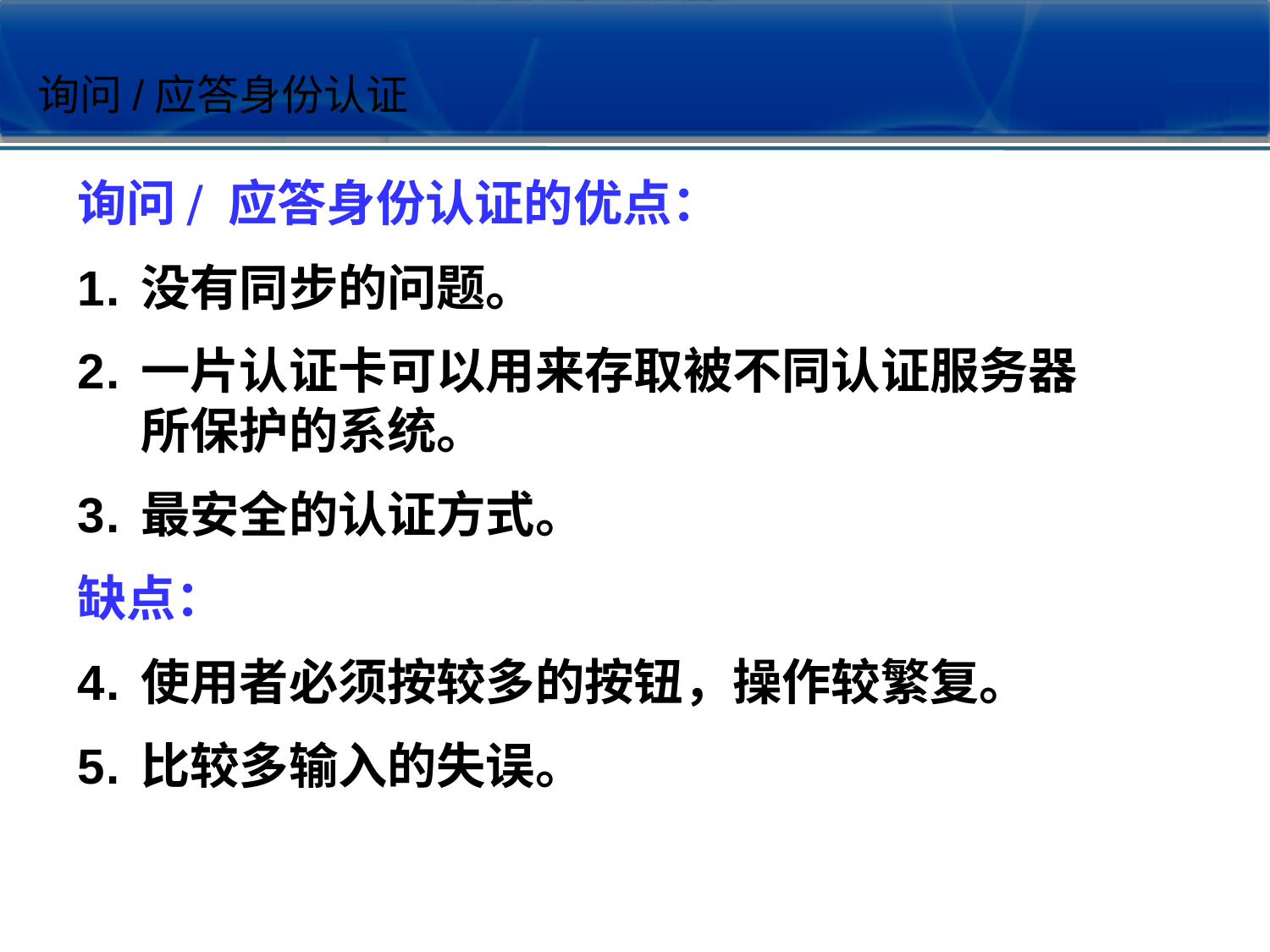

询问/应答身份认证
询问/应答身份认证的优点：
没有同步的问题。
一片认证卡可以用来存取被不同认证服务器所保护的系统。
最安全的认证方式。
缺点：
使用者必须按较多的按钮，操作较繁复。
比较多输入的失误。